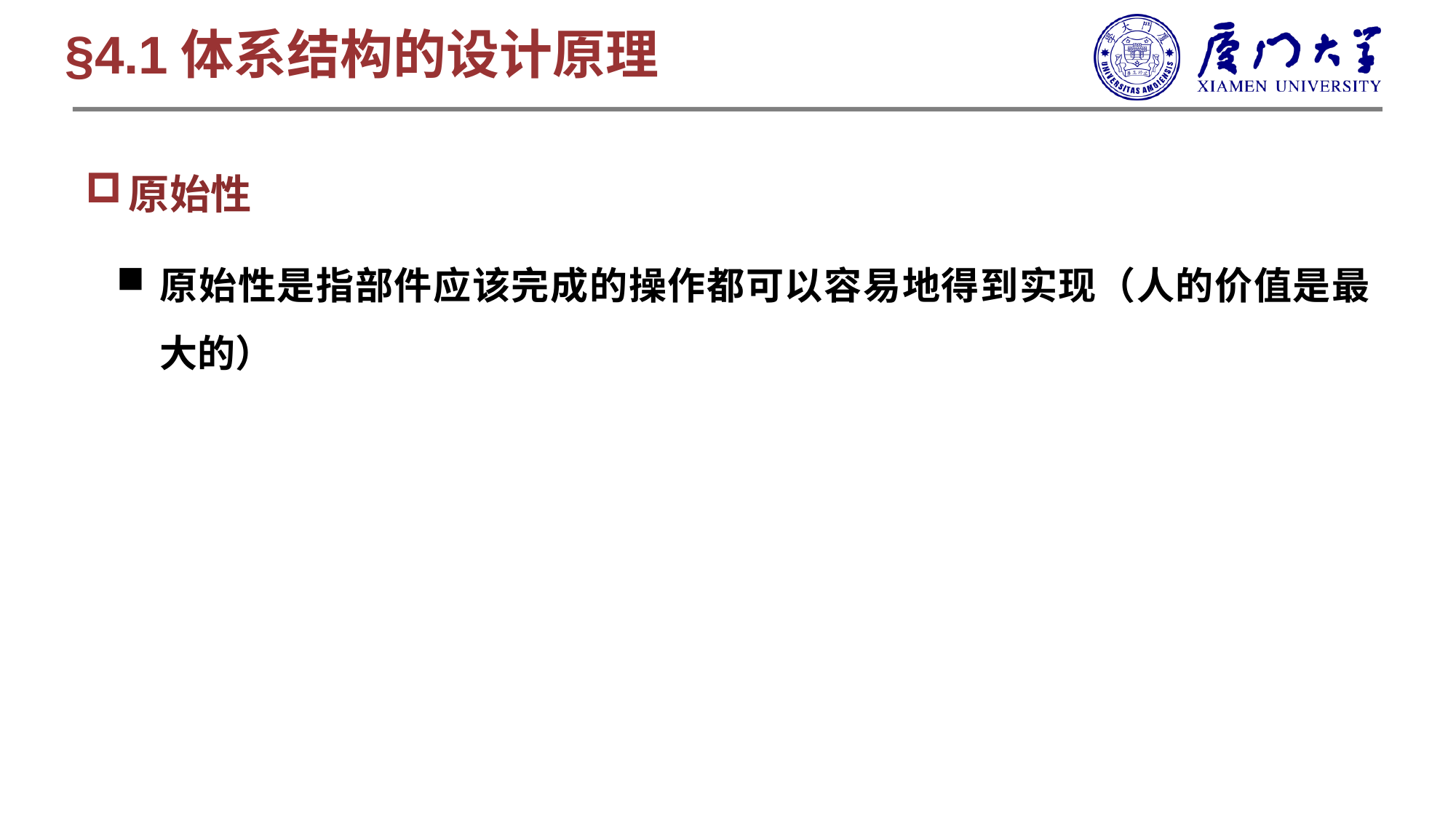

§4.1体系结构的设计原理
原始性
原始性是指部件应该完成的操作都可以容易地得到实现（人的价值是最大的）